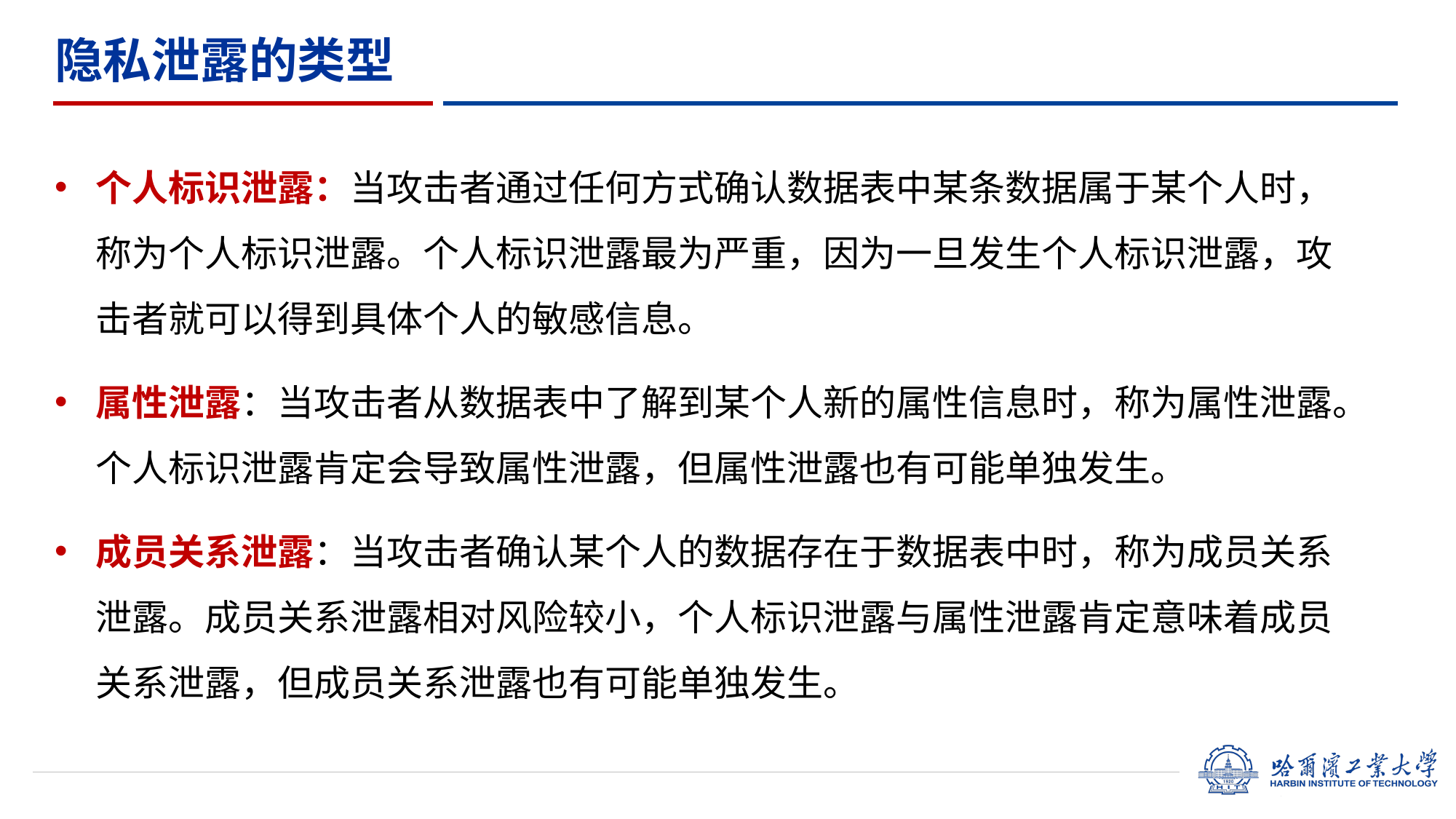

隐私泄露的类型
个人标识泄露：当攻击者通过任何方式确认数据表中某条数据属于某个人时，称为个人标识泄露。个人标识泄露最为严重，因为一旦发生个人标识泄露，攻击者就可以得到具体个人的敏感信息。
属性泄露：当攻击者从数据表中了解到某个人新的属性信息时，称为属性泄露。个人标识泄露肯定会导致属性泄露，但属性泄露也有可能单独发生。
成员关系泄露：当攻击者确认某个人的数据存在于数据表中时，称为成员关系泄露。成员关系泄露相对风险较小，个人标识泄露与属性泄露肯定意味着成员关系泄露，但成员关系泄露也有可能单独发生。